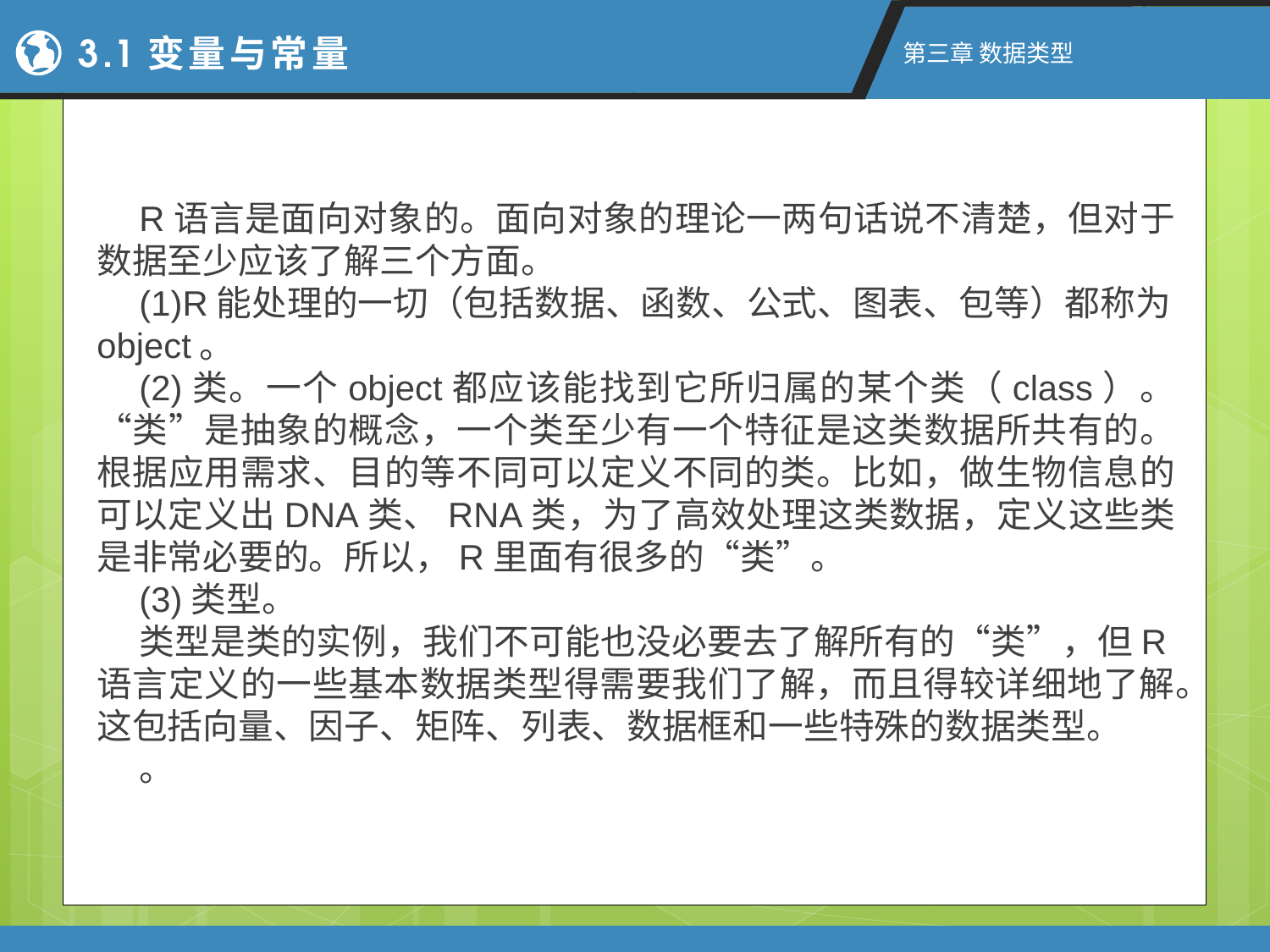

3.1变量与常量

第三章 数据类型
R语言是面向对象的。面向对象的理论一两句话说不清楚，但对于数据至少应该了解三个方面。
(1)R能处理的一切（包括数据、函数、公式、图表、包等）都称为object。
(2)类。一个object都应该能找到它所归属的某个类（class）。“类”是抽象的概念，一个类至少有一个特征是这类数据所共有的。根据应用需求、目的等不同可以定义不同的类。比如，做生物信息的可以定义出DNA类、RNA类，为了高效处理这类数据，定义这些类是非常必要的。所以，R里面有很多的“类”。
(3)类型。
类型是类的实例，我们不可能也没必要去了解所有的“类”，但R语言定义的一些基本数据类型得需要我们了解，而且得较详细地了解。这包括向量、因子、矩阵、列表、数据框和一些特殊的数据类型。
。